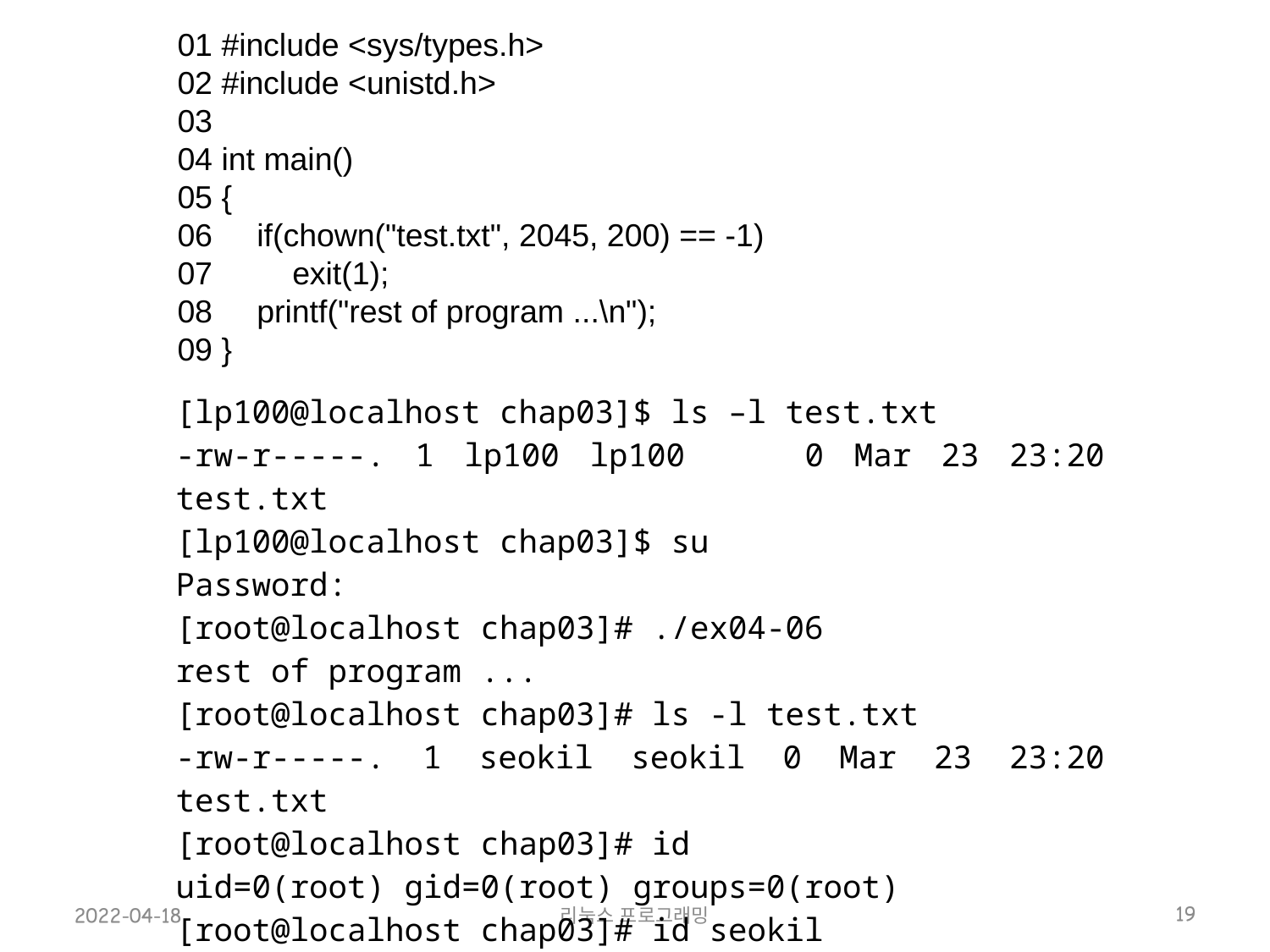

01 #include <sys/types.h>
02 #include <unistd.h>
03
04 int main()
05 {
06     if(chown("test.txt", 2045, 200) == -1)
07         exit(1);
08     printf("rest of program ...\n");
09 }
| [lp100@localhost chap03]$ ls –l test.txt -rw-r-----. 1 lp100 lp100 0 Mar 23 23:20 test.txt [lp100@localhost chap03]$ su Password: [root@localhost chap03]# ./ex04-06 rest of program ... [root@localhost chap03]# ls -l test.txt -rw-r-----. 1 seokil seokil 0 Mar 23 23:20 test.txt [root@localhost chap03]# id uid=0(root) gid=0(root) groups=0(root) [root@localhost chap03]# id seokil uid=500(seokil) gid=500(seokil) groups=500(seokil) [root@localhost chap03]# |
| --- |
2022-04-18
리눅스 프로그래밍
19